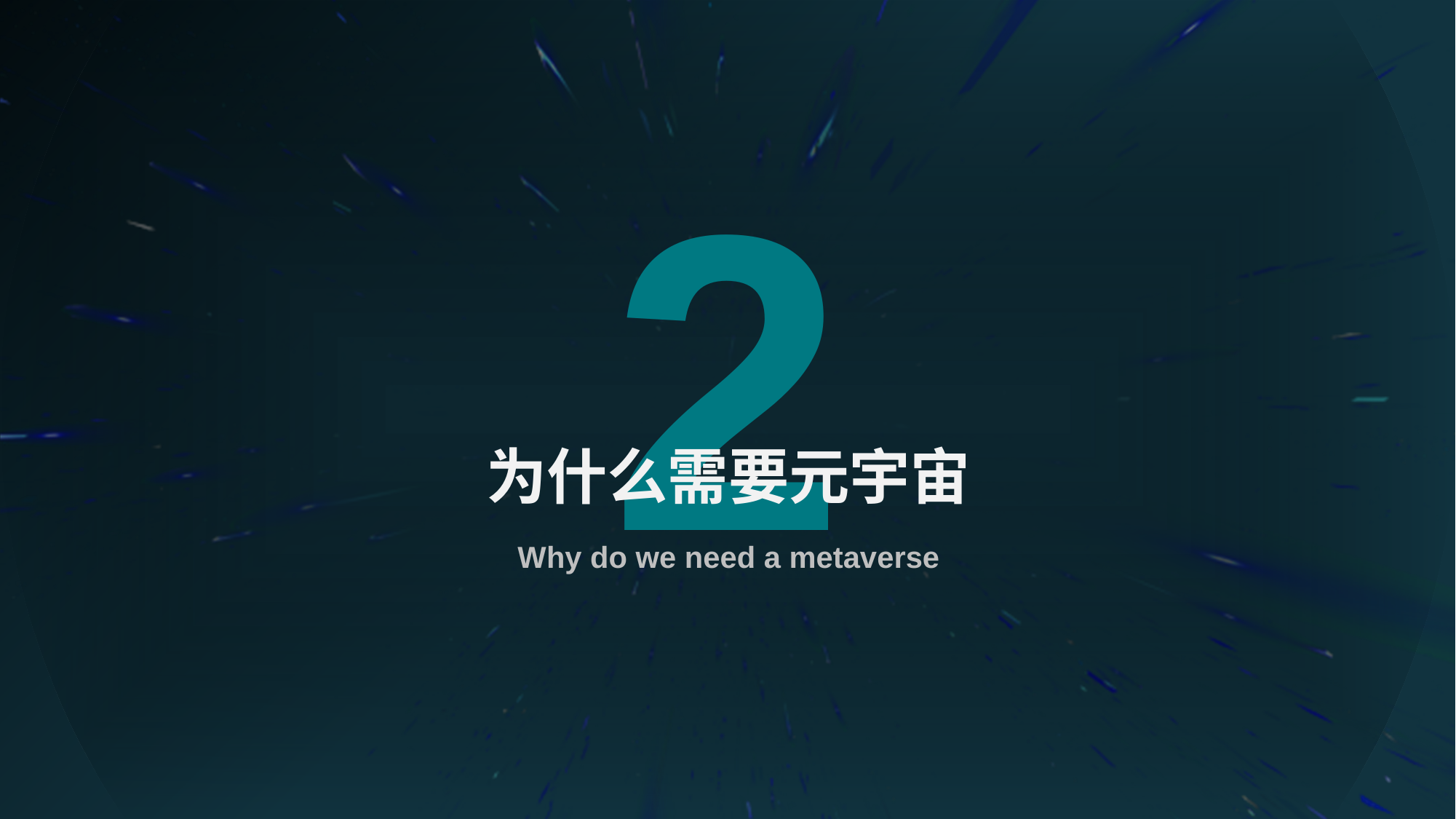

2
为什么需要元宇宙
Why do we need a metaverse